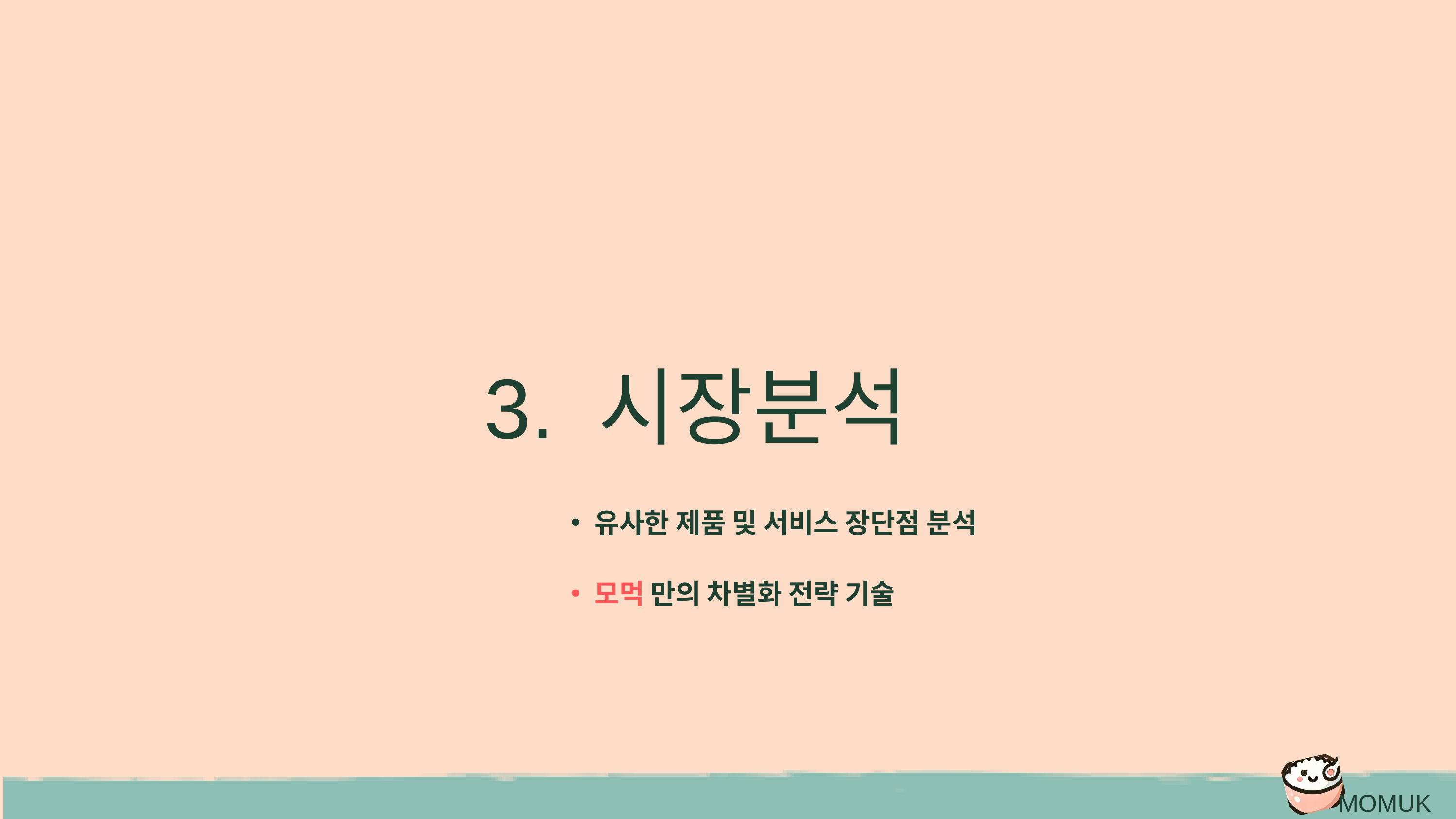

3. 시장분석

유사한 제품 및 서비스 장단점 분석

모먹 만의 차별화 전략 기술

MOMUK